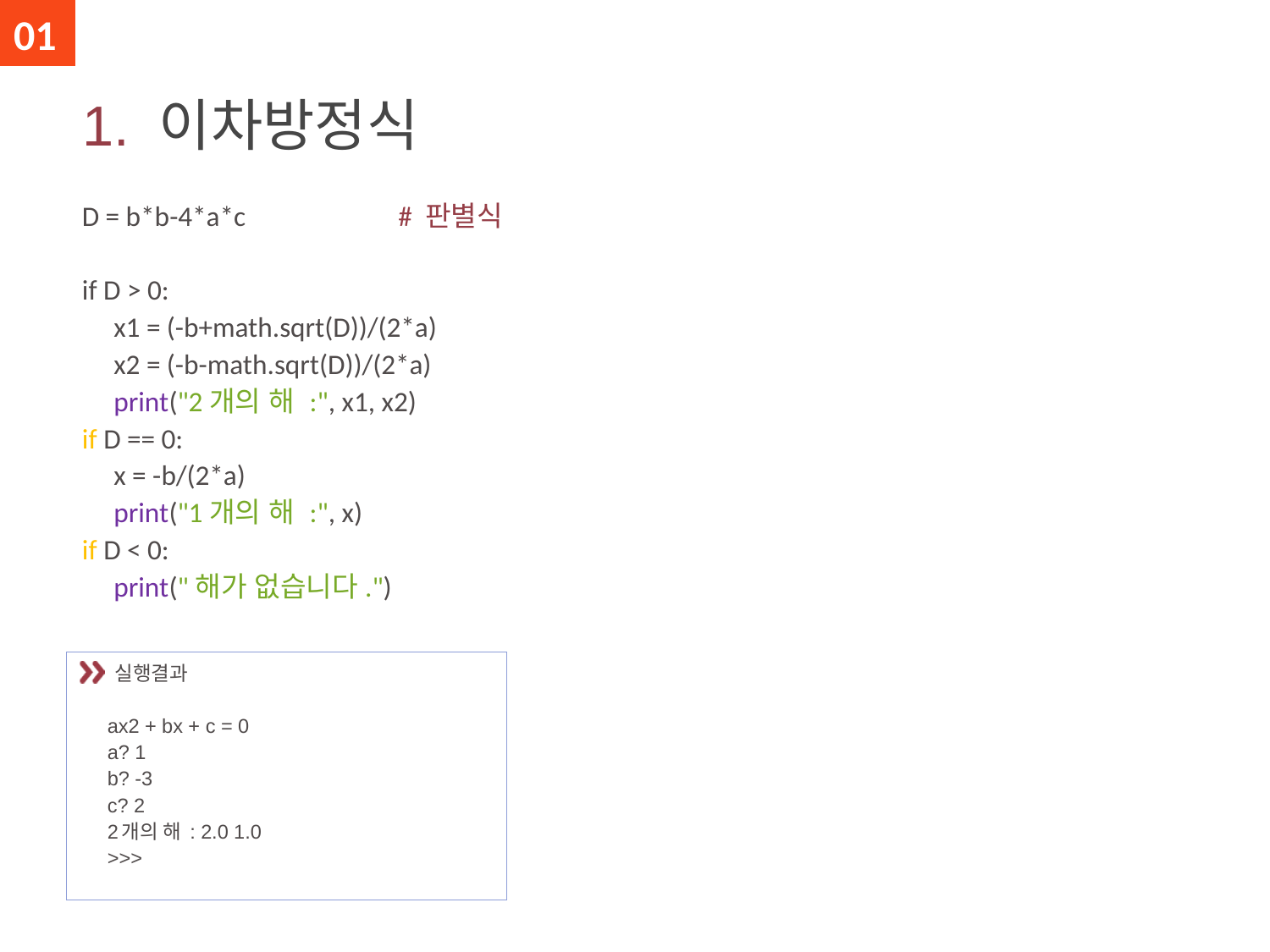

01
# 1. 이차방정식
D = b*b-4*a*c                        # 판별식
if D > 0:
     x1 = (-b+math.sqrt(D))/(2*a)
     x2 = (-b-math.sqrt(D))/(2*a)
     print("2개의 해 :", x1, x2)
if D == 0:
     x = -b/(2*a)
     print("1개의 해 :", x)
if D < 0:
     print("해가 없습니다.")
 실행결과
ax2 + bx + c = 0
a? 1
b? -3
c? 2
2개의 해 : 2.0 1.0
>>>